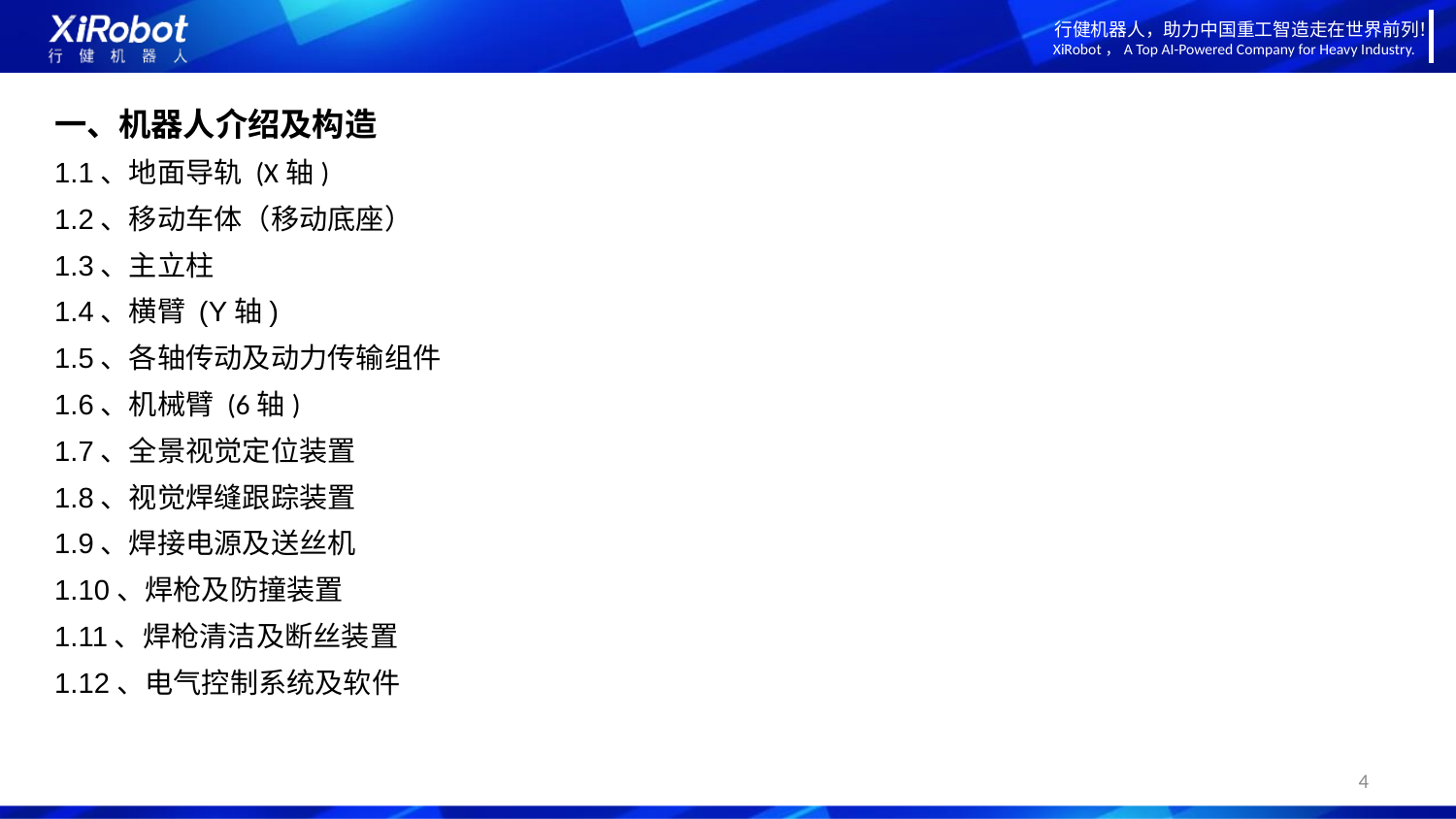

一、机器人介绍及构造
1.1、地面导轨 (X轴)
1.2、移动车体（移动底座）
1.3、主立柱
1.4、横臂 (Y轴)
1.5、各轴传动及动力传输组件
1.6、机械臂 (6轴)
1.7、全景视觉定位装置
1.8、视觉焊缝跟踪装置
1.9、焊接电源及送丝机
1.10、焊枪及防撞装置
1.11、焊枪清洁及断丝装置
1.12、电气控制系统及软件

4